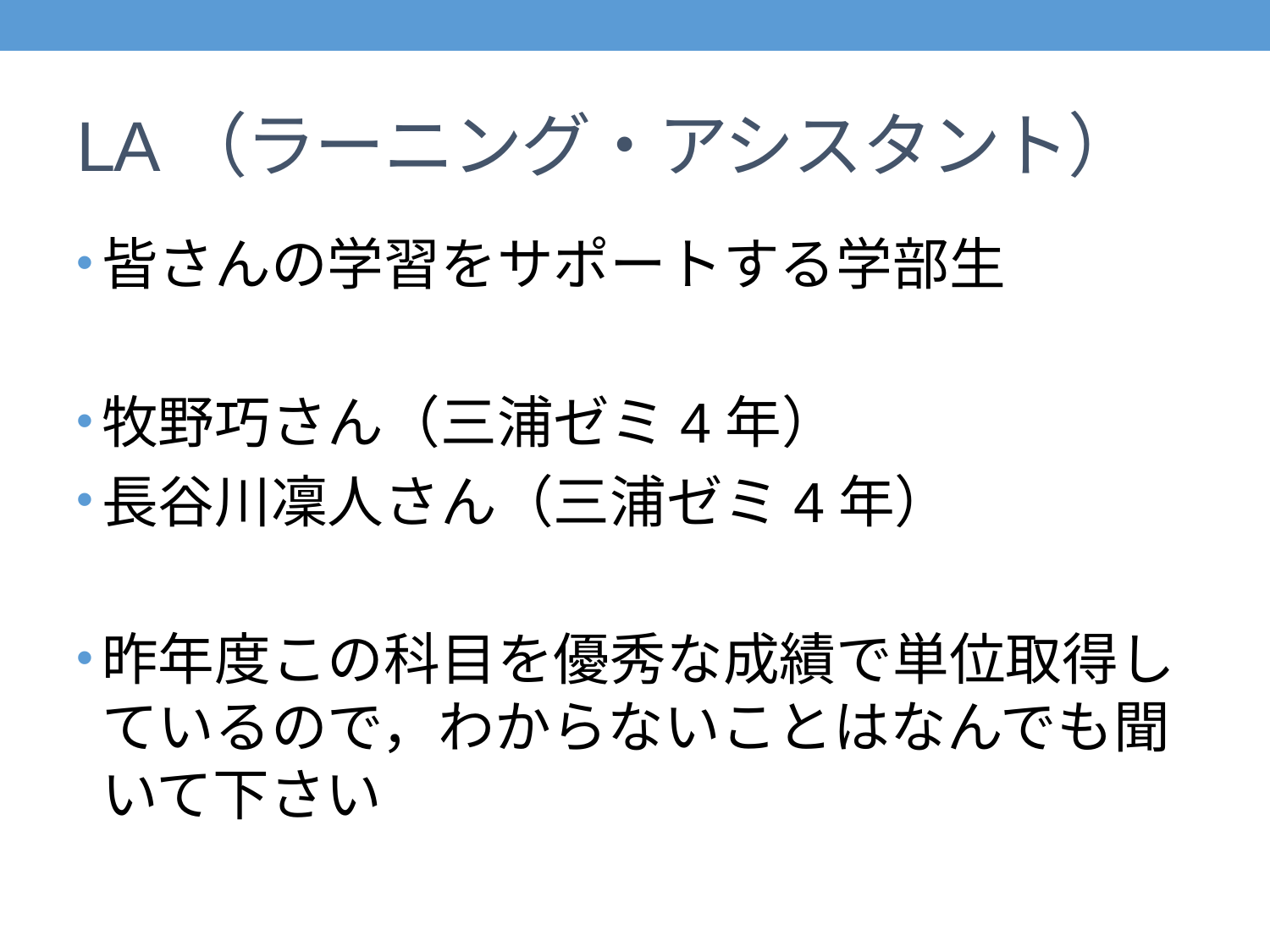

# LA（ラーニング・アシスタント）
皆さんの学習をサポートする学部生

牧野巧さん（三浦ゼミ4年）
長谷川凜人さん（三浦ゼミ4年）

昨年度この科目を優秀な成績で単位取得しているので，わからないことはなんでも聞いて下さい